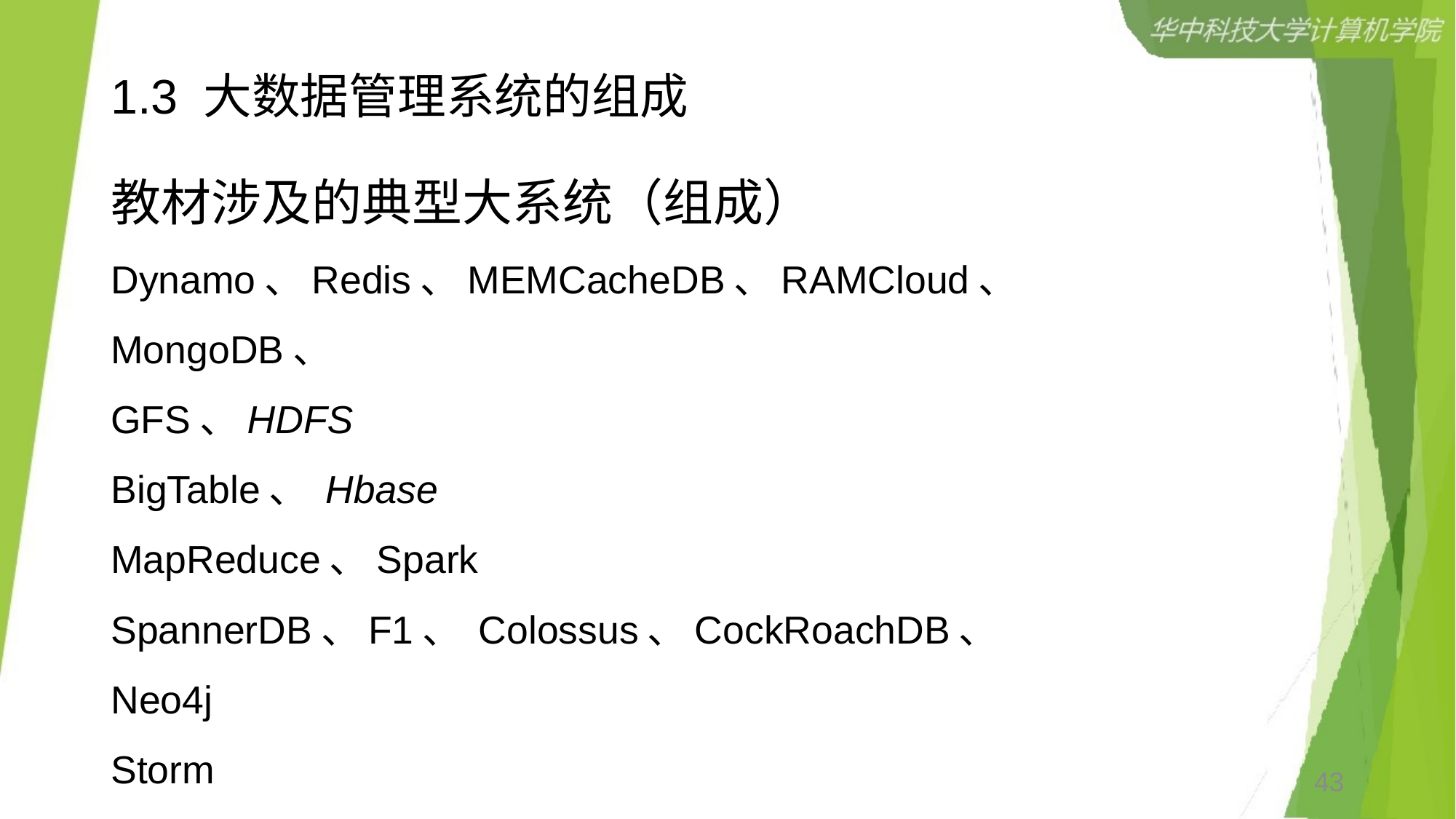

# 1.3 大数据管理系统的组成
教材涉及的典型大系统（组成）
Dynamo、Redis、MEMCacheDB、RAMCloud、
MongoDB、
GFS、HDFS
BigTable、 Hbase
MapReduce、Spark
SpannerDB、F1、 Colossus、CockRoachDB、
Neo4j
Storm
43